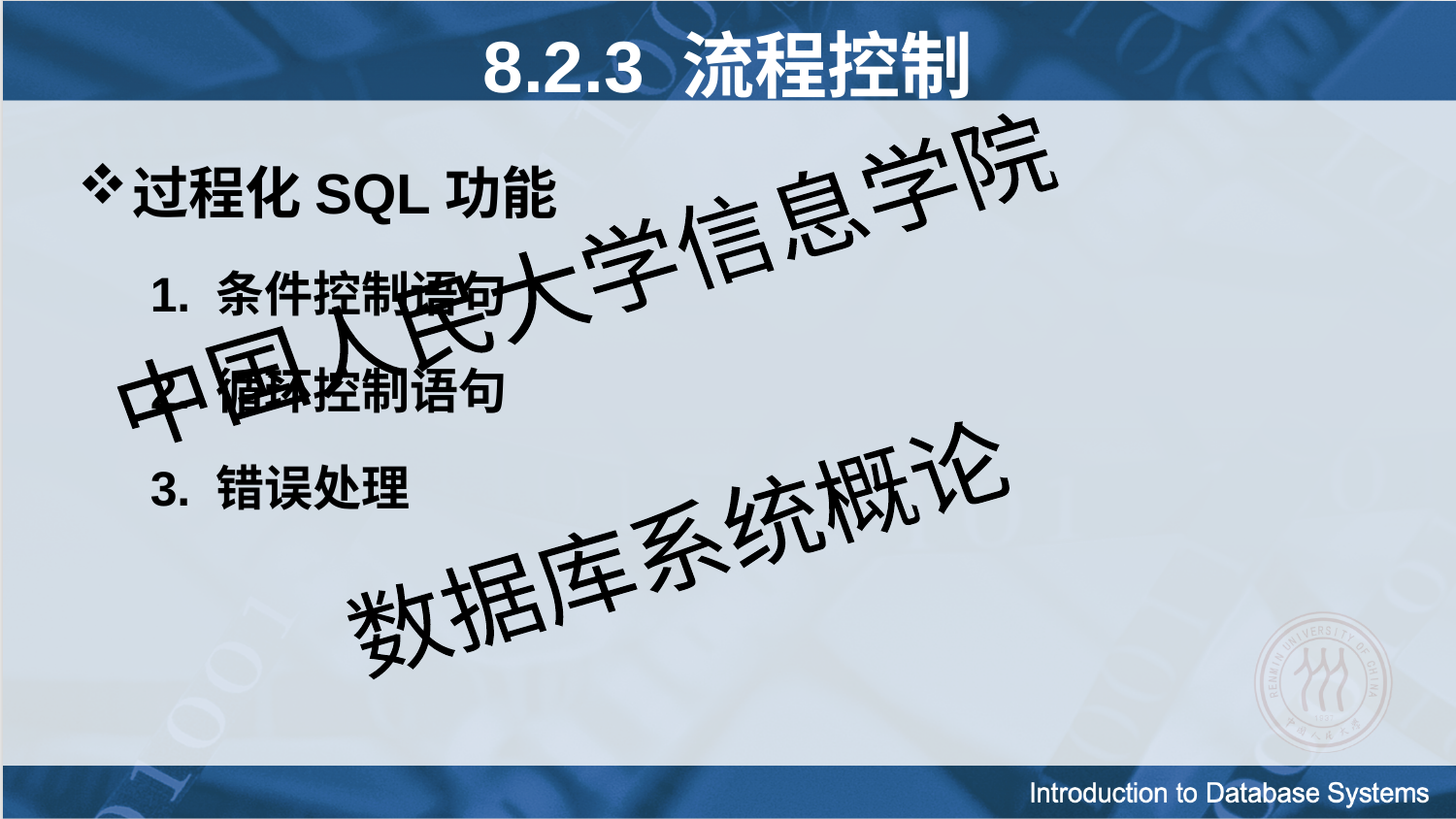

8.2.3 流程控制
过程化SQL功能
1. 条件控制语句
2. 循环控制语句
3. 错误处理